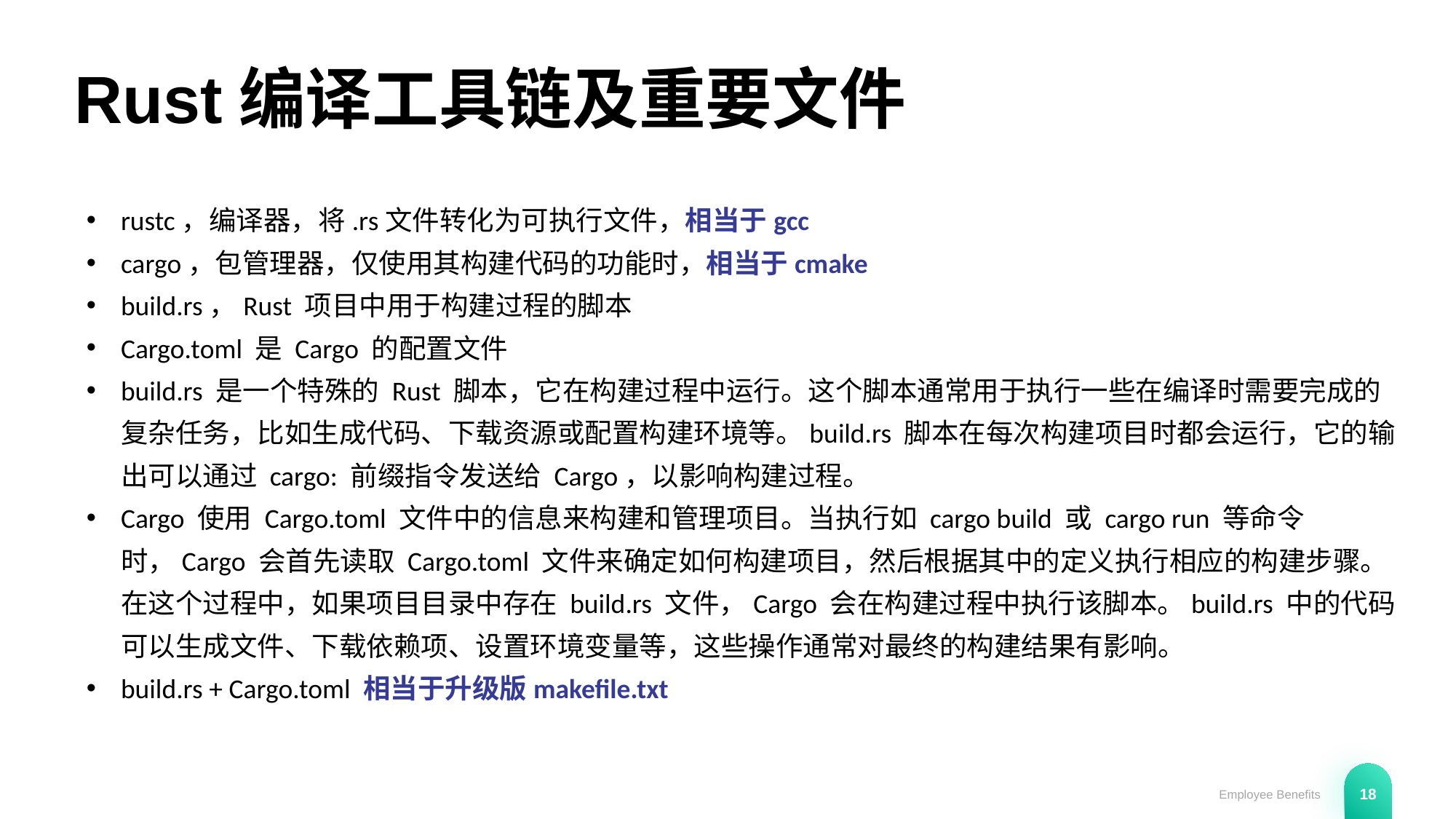

# Rust编译工具链及重要文件
rustc，编译器，将.rs文件转化为可执行文件，相当于gcc
cargo，包管理器，仅使用其构建代码的功能时，相当于cmake
build.rs，Rust 项目中用于构建过程的脚本
Cargo.toml 是 Cargo 的配置文件
build.rs 是一个特殊的 Rust 脚本，它在构建过程中运行。这个脚本通常用于执行一些在编译时需要完成的复杂任务，比如生成代码、下载资源或配置构建环境等。build.rs 脚本在每次构建项目时都会运行，它的输出可以通过 cargo: 前缀指令发送给 Cargo，以影响构建过程。
Cargo 使用 Cargo.toml 文件中的信息来构建和管理项目。当执行如 cargo build 或 cargo run 等命令时，Cargo 会首先读取 Cargo.toml 文件来确定如何构建项目，然后根据其中的定义执行相应的构建步骤。在这个过程中，如果项目目录中存在 build.rs 文件，Cargo 会在构建过程中执行该脚本。build.rs 中的代码可以生成文件、下载依赖项、设置环境变量等，这些操作通常对最终的构建结果有影响。
build.rs + Cargo.toml 相当于升级版makefile.txt